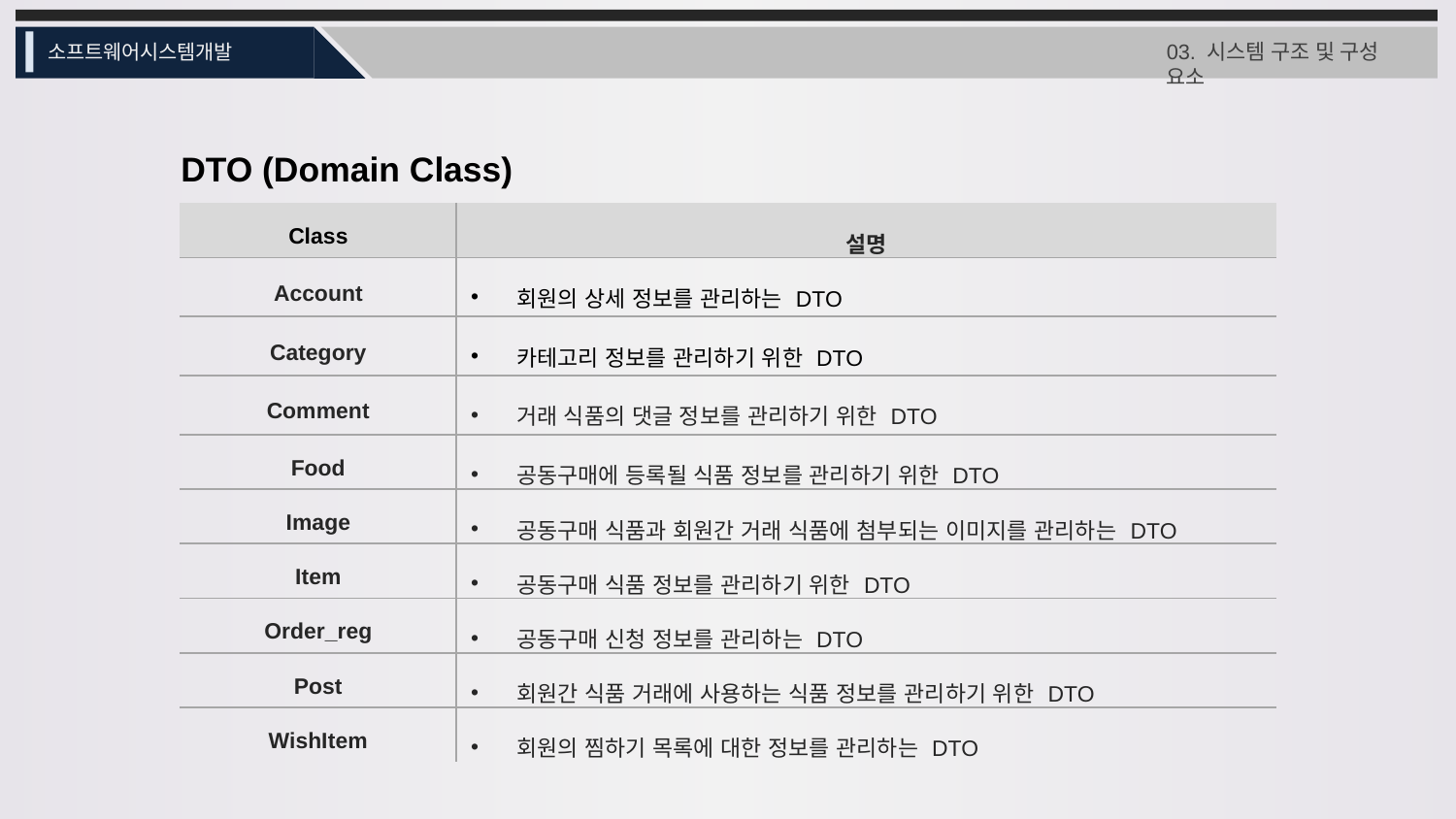

03. 시스템 구조 및 구성 요소
소프트웨어시스템개발
DTO (Domain Class)
| Class | 설명 |
| --- | --- |
| Account | 회원의 상세 정보를 관리하는 DTO |
| Category | 카테고리 정보를 관리하기 위한 DTO |
| Comment | 거래 식품의 댓글 정보를 관리하기 위한 DTO |
| Food | 공동구매에 등록될 식품 정보를 관리하기 위한 DTO |
| Image | 공동구매 식품과 회원간 거래 식품에 첨부되는 이미지를 관리하는 DTO |
| Item | 공동구매 식품 정보를 관리하기 위한 DTO |
| Order\_reg | 공동구매 신청 정보를 관리하는 DTO |
| Post | 회원간 식품 거래에 사용하는 식품 정보를 관리하기 위한 DTO |
| WishItem | 회원의 찜하기 목록에 대한 정보를 관리하는 DTO |